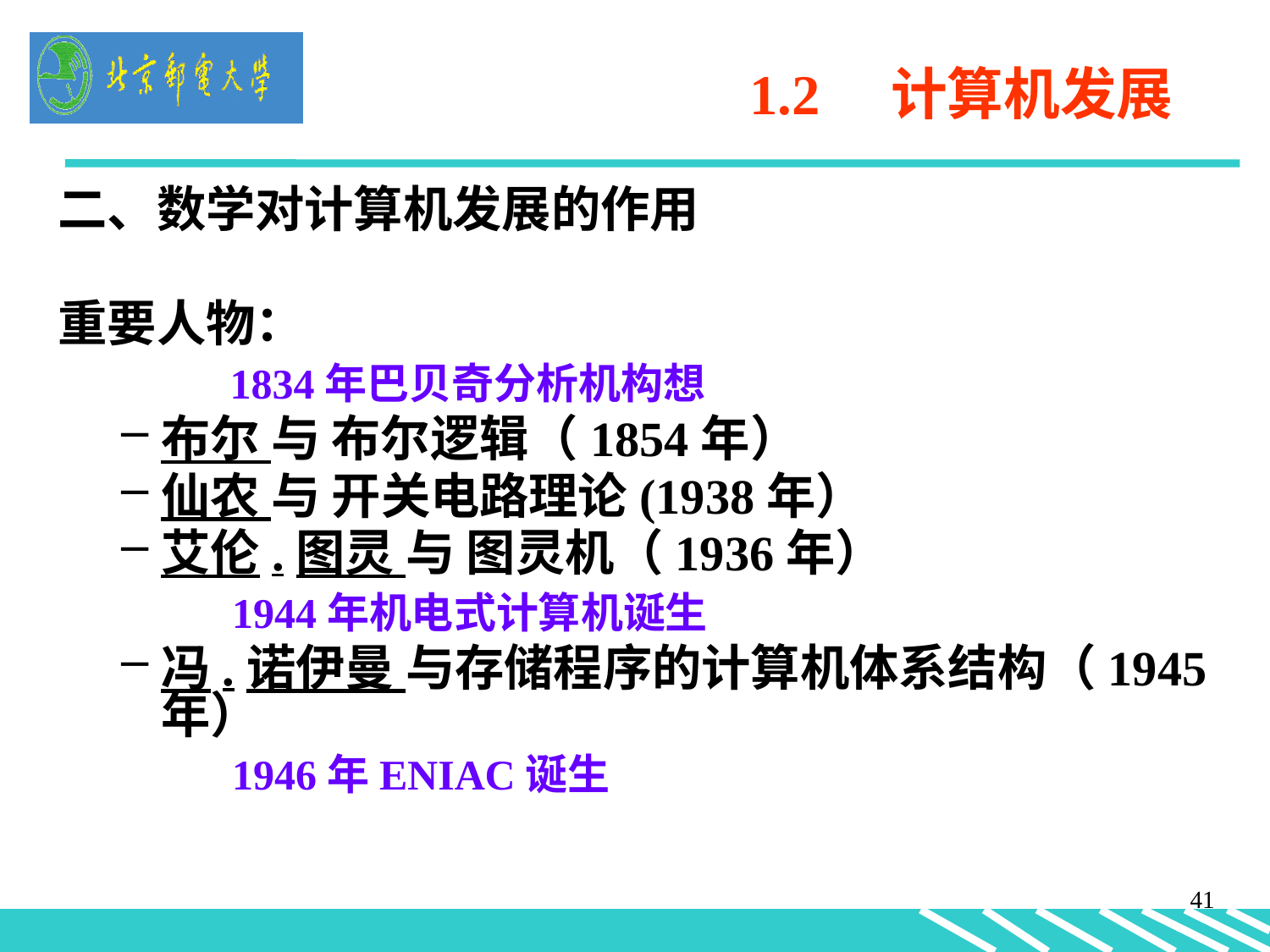

1.2    计算机发展
二、数学对计算机发展的作用

重要人物：
              1834年巴贝奇分析机构想
布尔 与 布尔逻辑（1854年）
仙农 与 开关电路理论(1938年）
艾伦.图灵 与 图灵机（1936年）
         1944年机电式计算机诞生
冯.诺伊曼 与存储程序的计算机体系结构（1945年）
         1946年ENIAC诞生

41